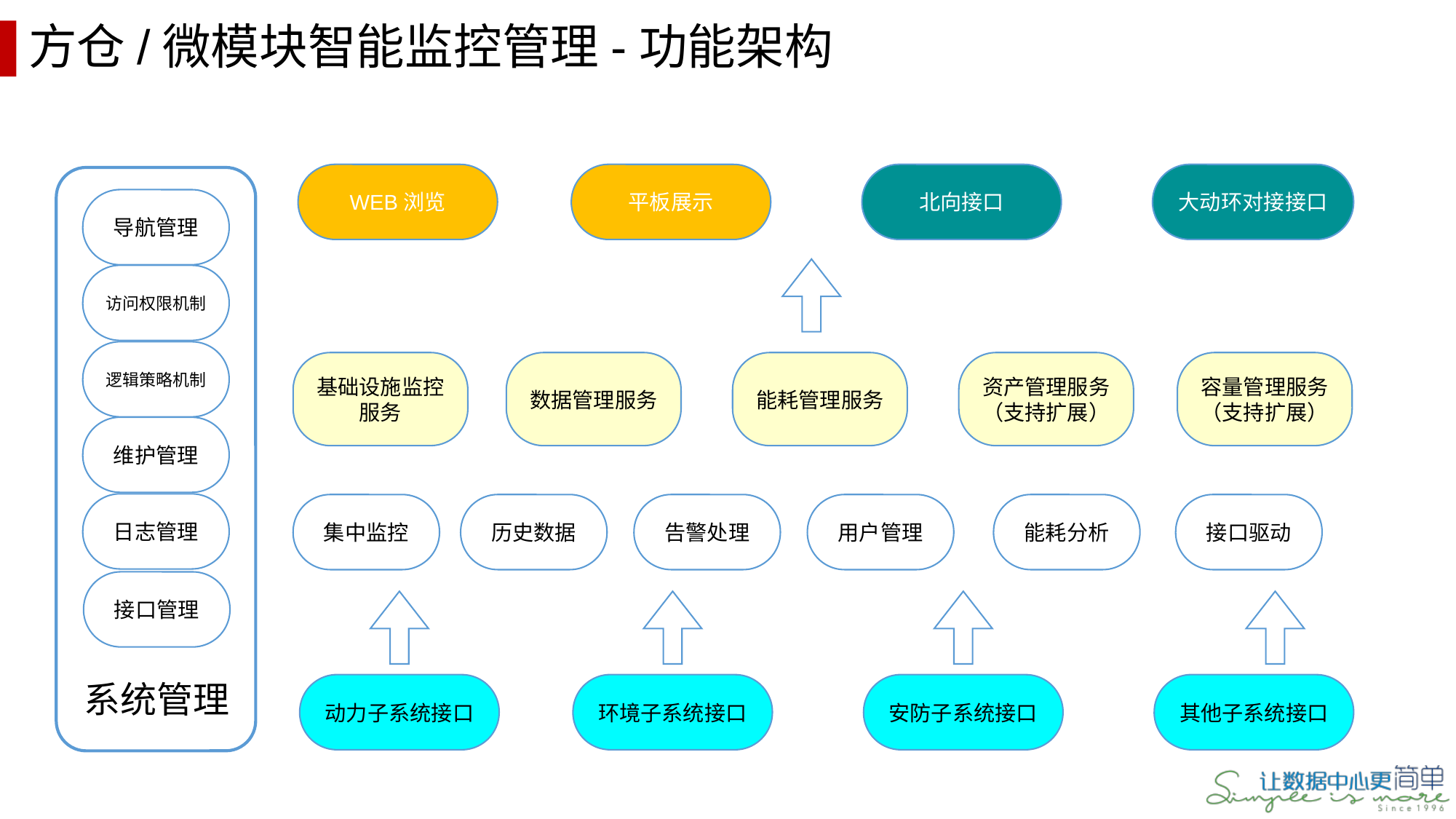

方仓/微模块智能监控管理-功能架构

WEB浏览
平板展示
北向接口
大动环对接接口

导航管理
访问权限机制
逻辑策略机制
维护管理
日志管理
接口管理
系统管理

基础设施监控服务
数据管理服务
能耗管理服务
资产管理服务
（支持扩展）
容量管理服务
（支持扩展）
集中监控
历史数据
告警处理
用户管理
能耗分析
接口驱动

动力子系统接口
环境子系统接口
安防子系统接口
其他子系统接口